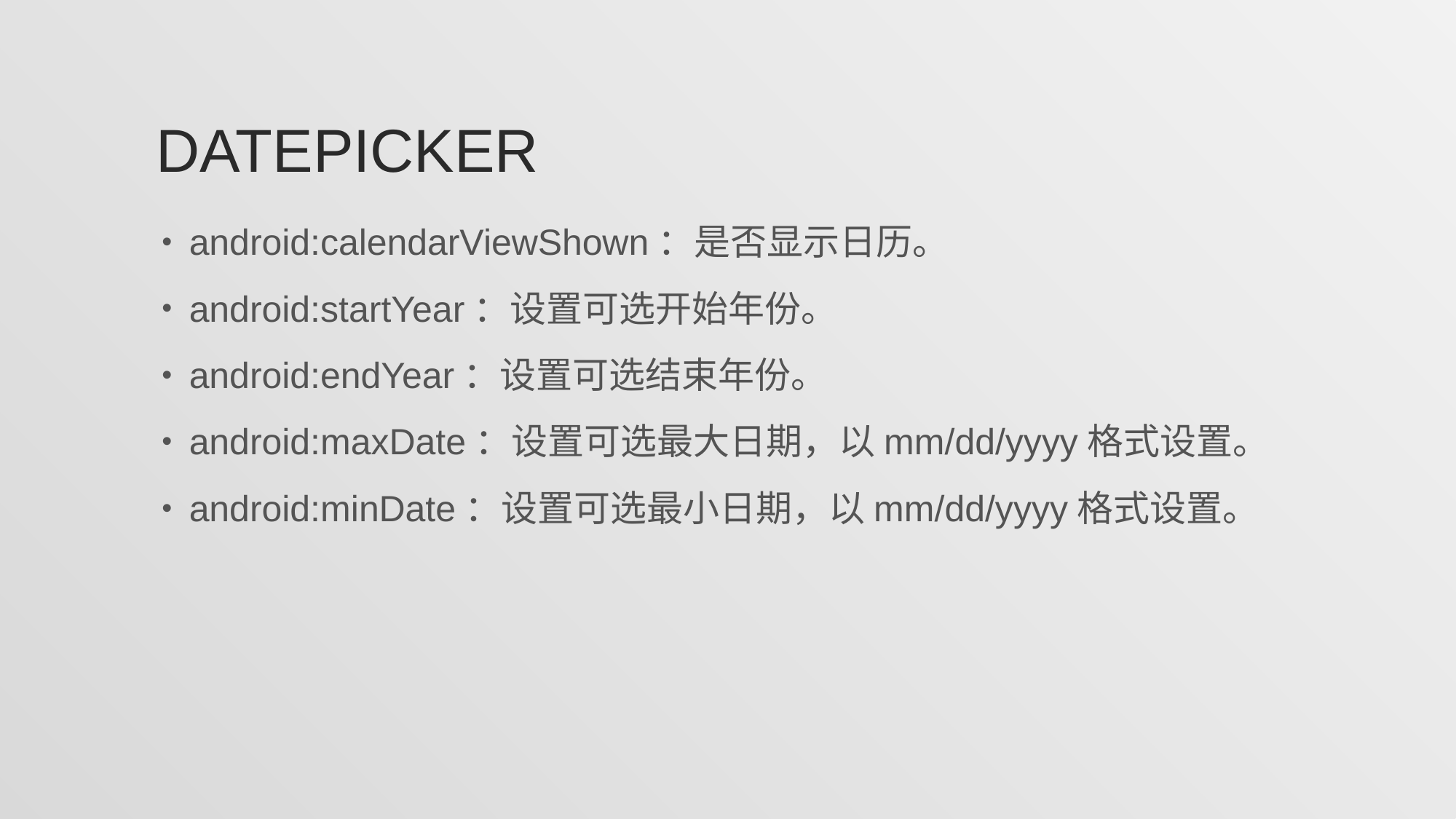

# Datepicker
android:calendarViewShown：是否显示日历。
android:startYear：设置可选开始年份。
android:endYear：设置可选结束年份。
android:maxDate：设置可选最大日期，以mm/dd/yyyy格式设置。
android:minDate：设置可选最小日期，以mm/dd/yyyy格式设置。